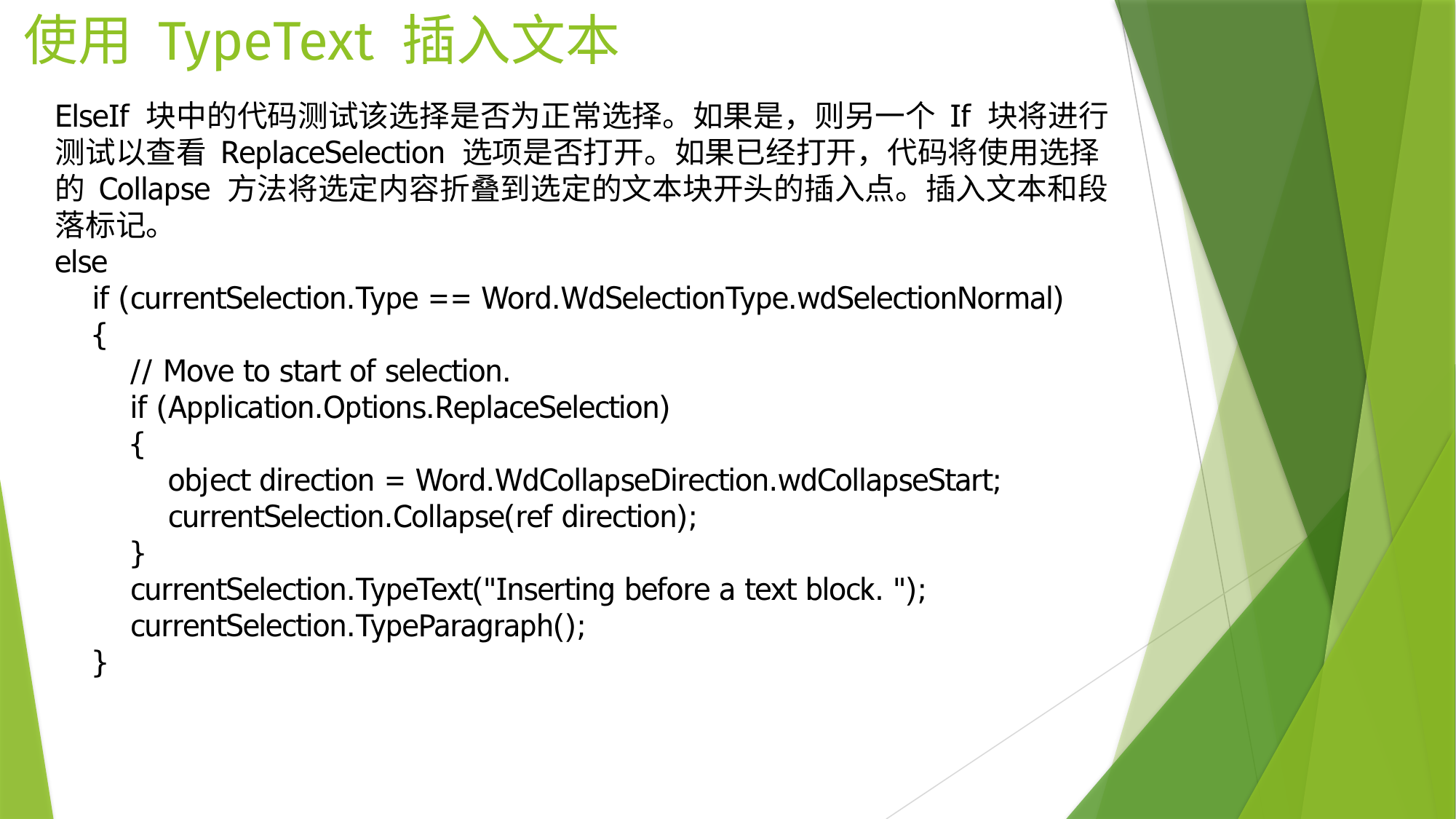

# 使用 TypeText 插入文本
ElseIf 块中的代码测试该选择是否为正常选择。如果是，则另一个 If 块将进行测试以查看 ReplaceSelection 选项是否打开。如果已经打开，代码将使用选择的 Collapse 方法将选定内容折叠到选定的文本块开头的插入点。插入文本和段落标记。
else
    if (currentSelection.Type == Word.WdSelectionType.wdSelectionNormal)
    {
        // Move to start of selection.
        if (Application.Options.ReplaceSelection)
        {
            object direction = Word.WdCollapseDirection.wdCollapseStart;
            currentSelection.Collapse(ref direction);
        }
        currentSelection.TypeText("Inserting before a text block. ");
        currentSelection.TypeParagraph();
    }